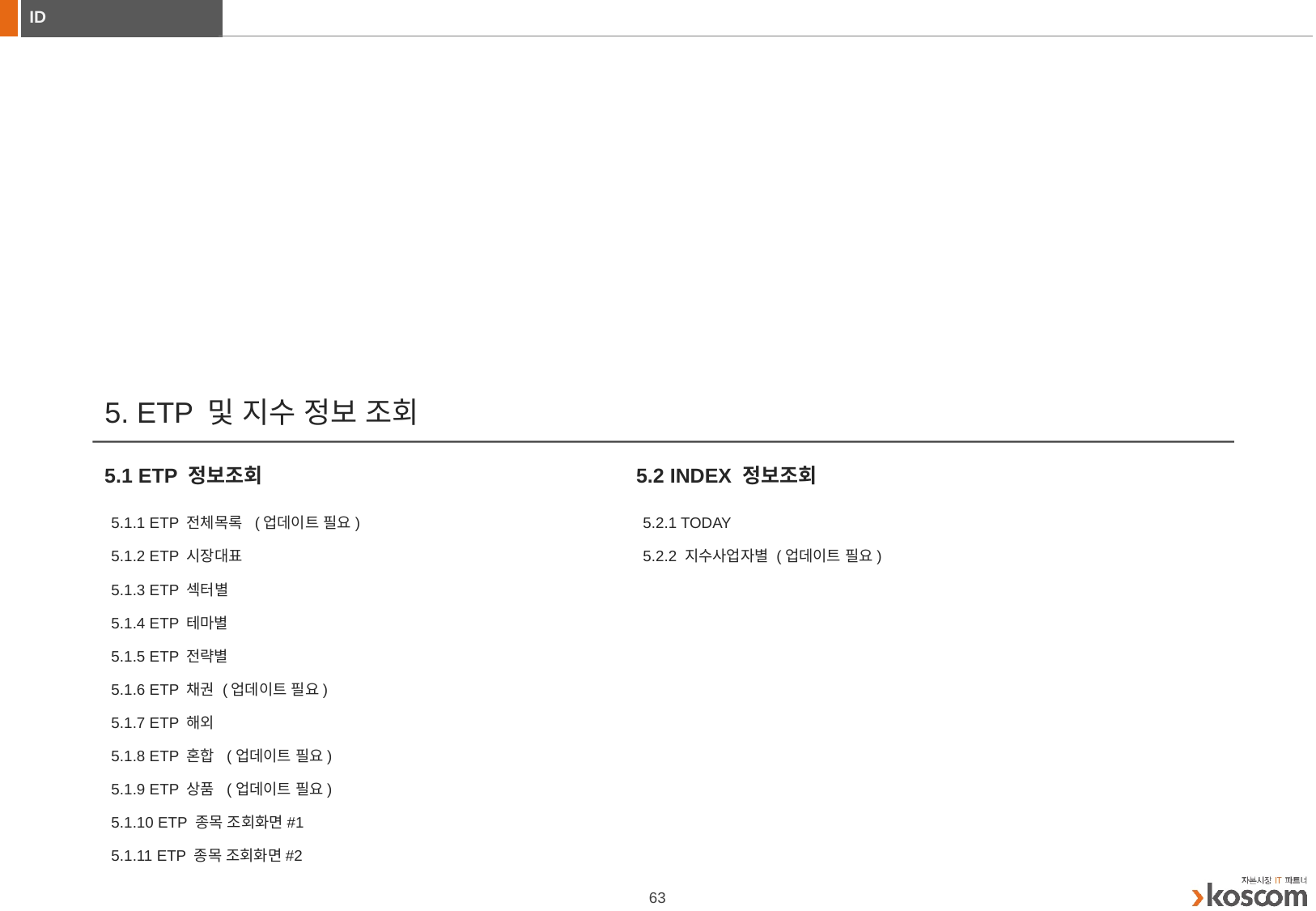

# 5. ETP 및 지수 정보 조회
5.1 ETP 정보조회
5.2 INDEX 정보조회
5.1.1 ETP 전체목록  (업데이트 필요)
5.1.2 ETP 시장대표
5.1.3 ETP 섹터별
5.1.4 ETP 테마별
5.1.5 ETP 전략별
5.1.6 ETP 채권 (업데이트 필요)
5.1.7 ETP 해외
5.1.8 ETP 혼합  (업데이트 필요)
5.1.9 ETP 상품  (업데이트 필요)
5.1.10 ETP 종목 조회화면#1
5.1.11 ETP 종목 조회화면#2

5.2.1 TODAY
5.2.2 지수사업자별 (업데이트 필요)